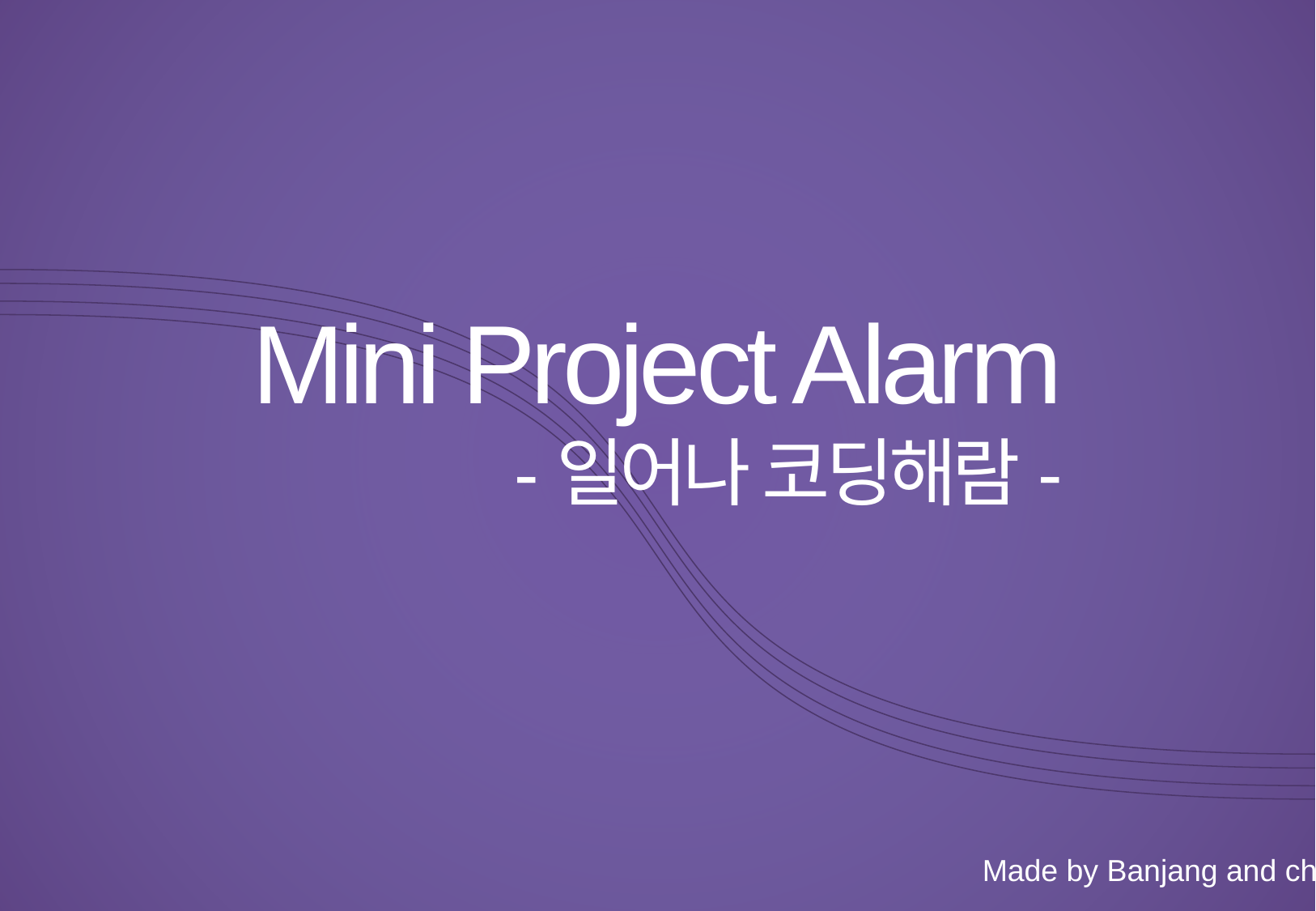

Mini Project Alarm
	-일어나 코딩해람-

Made by Banjang and children